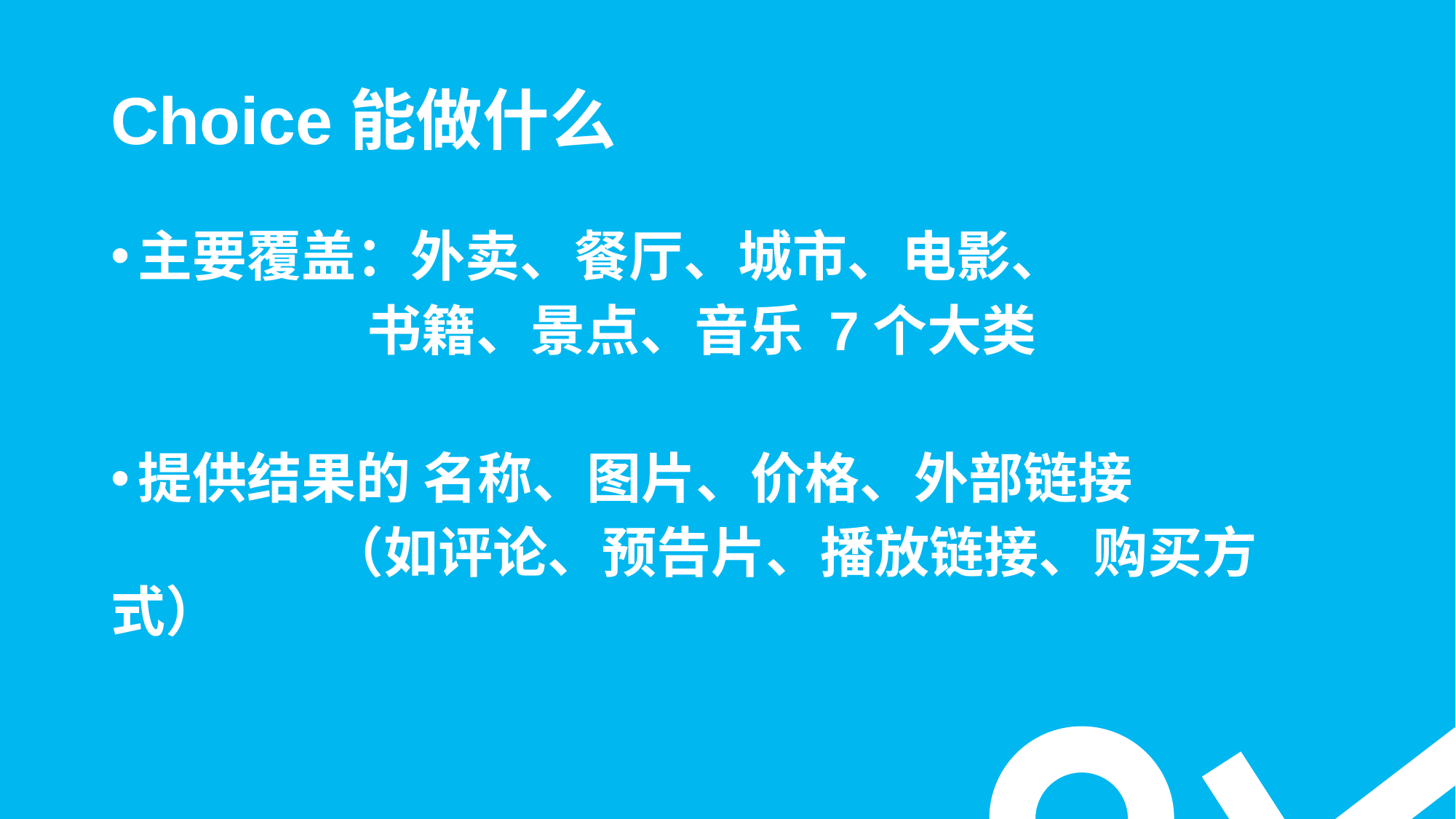

# Choice能做什么

主要覆盖：外卖、餐厅、城市、电影、
		  书籍、景点、音乐 7个大类

提供结果的 名称、图片、价格、外部链接
		（如评论、预告片、播放链接、购买方式）